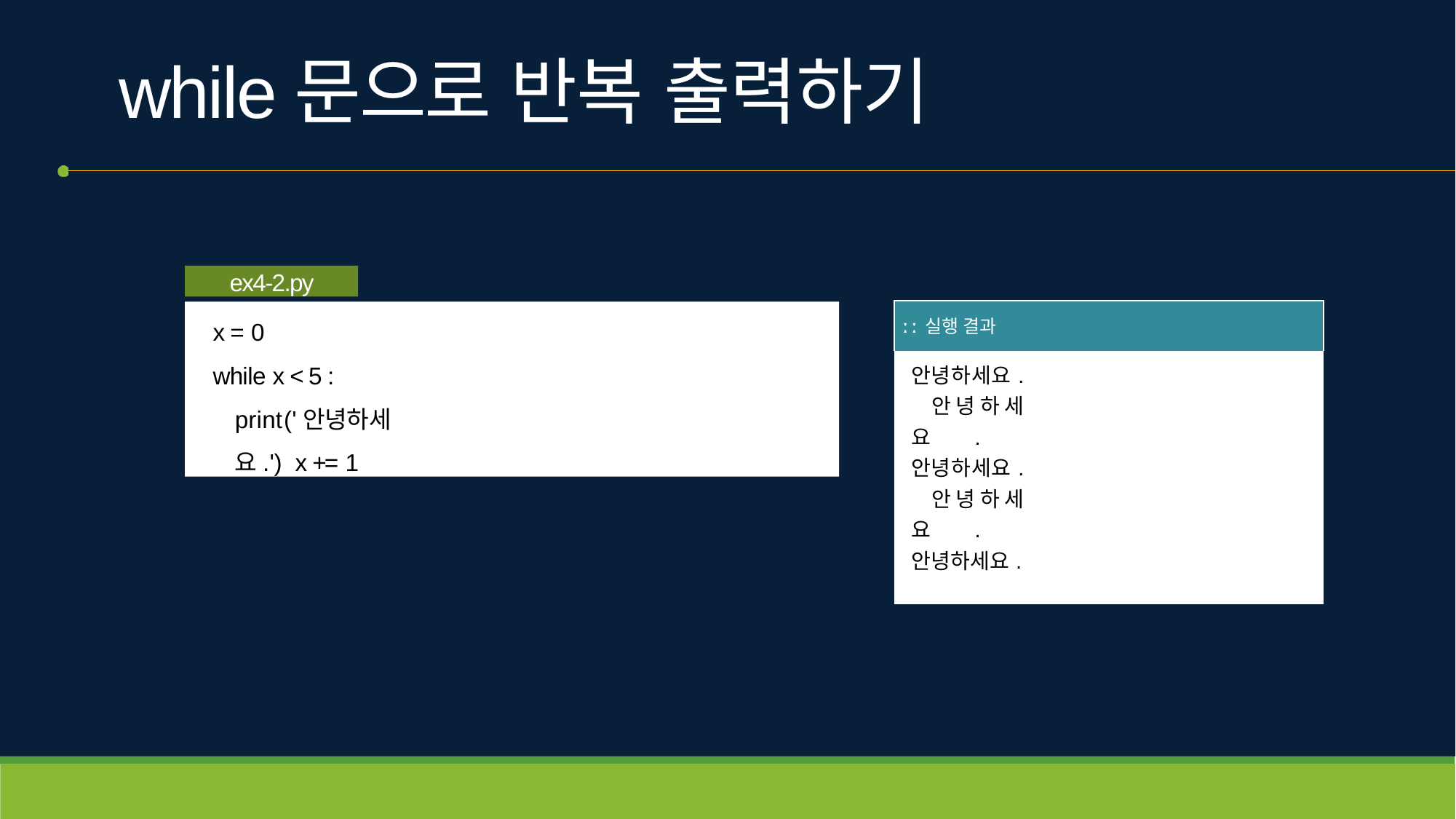

# while문으로 반복 출력하기

ex4-2.py
| ː ː 실행 결과 |
| --- |
| 안녕하세요. 안녕하세요. 안녕하세요. 안녕하세요. 안녕하세요. |
x = 0
while x < 5 :  print('안녕하세요.')  x += 1